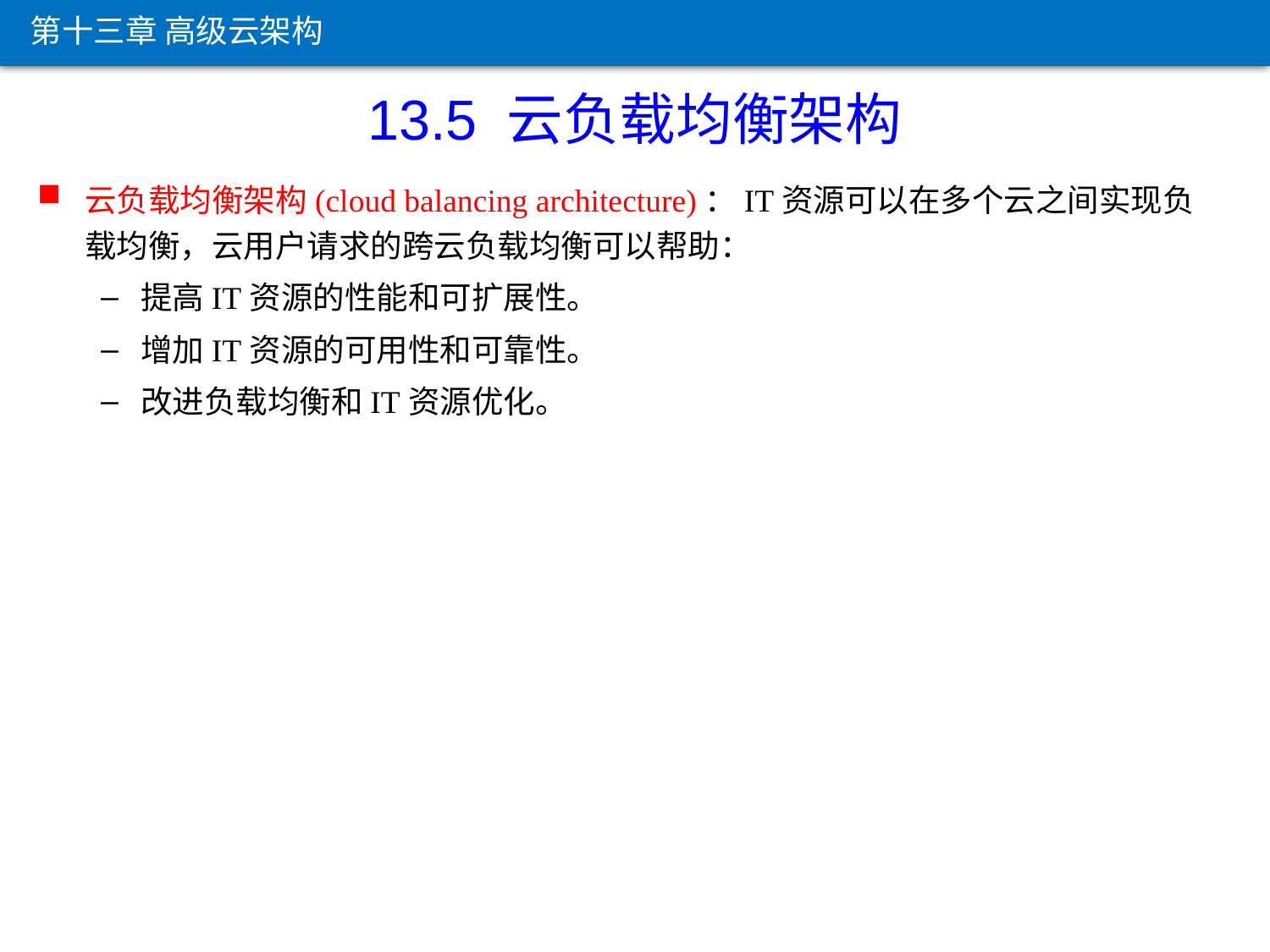

第十三章 高级云架构
13.5 云负载均衡架构
云负载均衡架构(cloud balancing architecture)：IT资源可以在多个云之间实现负载均衡，云用户请求的跨云负载均衡可以帮助：
提高IT资源的性能和可扩展性。
增加IT资源的可用性和可靠性。
改进负载均衡和IT资源优化。
26